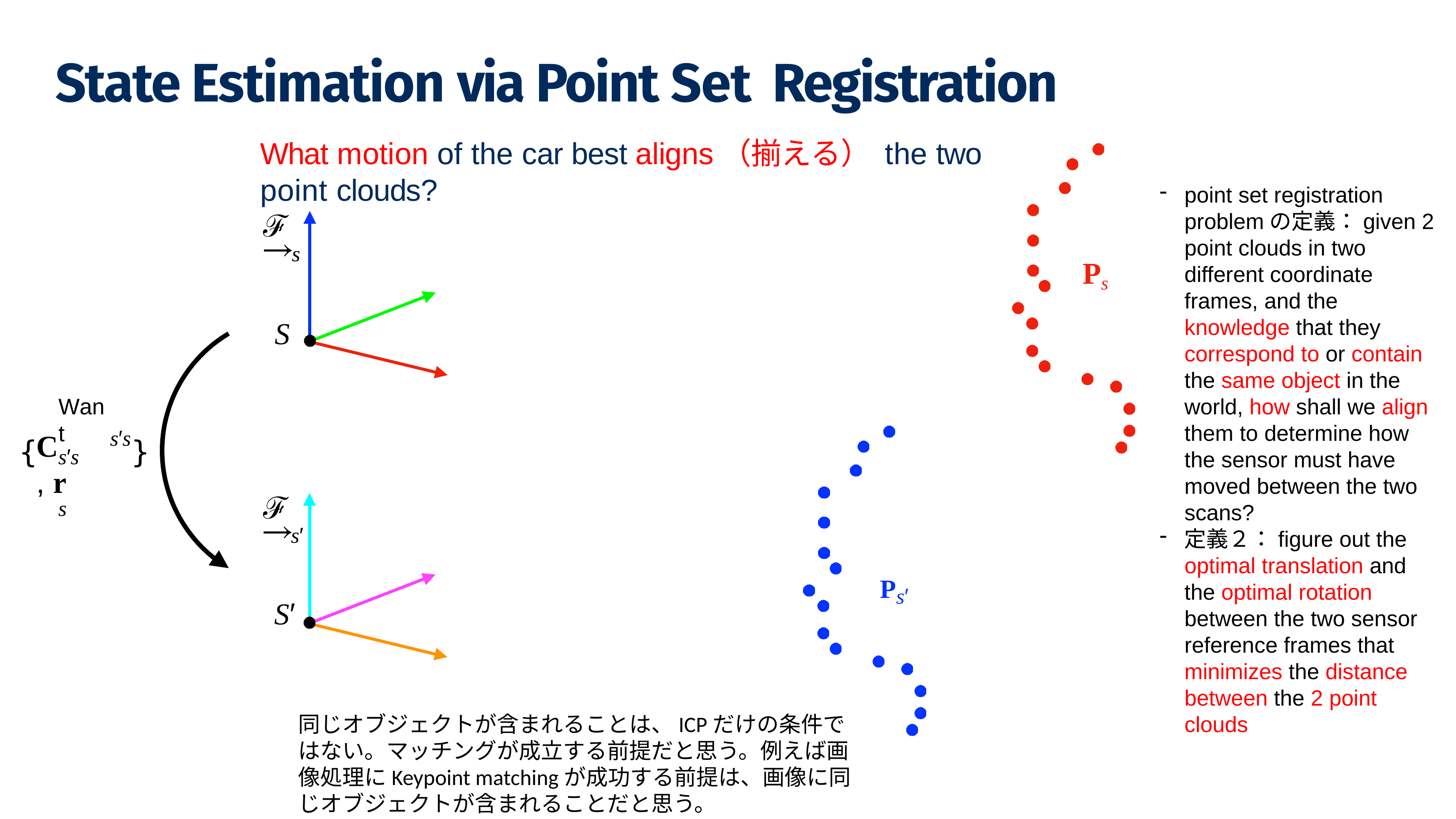

# State Estimation via Point Set Registration
What motion of the car best aligns（揃える） the two point clouds?

point set registration problemの定義：given 2 point clouds in two different coordinate frames, and the knowledge that they correspond to or contain the same object in the world, how shall we align them to determine how the sensor must have moved between the two scans?
定義２：figure out the optimal translation and the optimal rotation between the two sensor reference frames that minimizes the distance between the 2 point clouds

ℱ
s

S

Ps

Want

s′s

C	, r

{
}

s′s	s

ℱ
s′

Ps′

S′

同じオブジェクトが含まれることは、ICPだけの条件ではない。マッチングが成立する前提だと思う。例えば画像処理にKeypoint matchingが成功する前提は、画像に同じオブジェクトが含まれることだと思う。